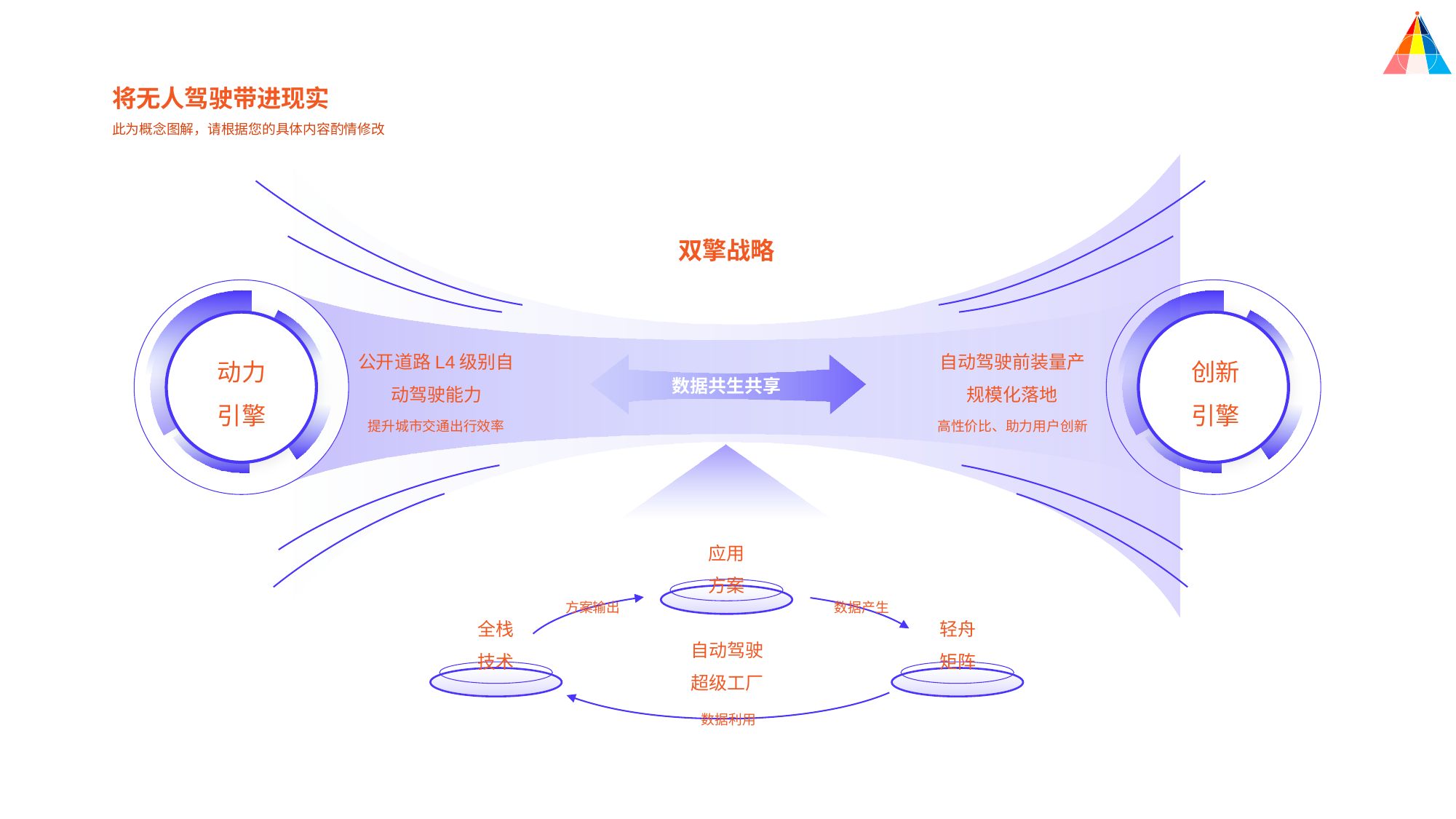

将无人驾驶带进现实
此为概念图解，请根据您的具体内容酌情修改

双擎战略

公开道路L4级别自动驾驶能力
自动驾驶前装量产
规模化落地
动力
引擎
创新
引擎

数据共生共享

提升城市交通出行效率
高性价比、助力用户创新

应用
方案

方案输出
数据产生

全栈
技术
轻舟
矩阵
自动驾驶
超级工厂

数据利用